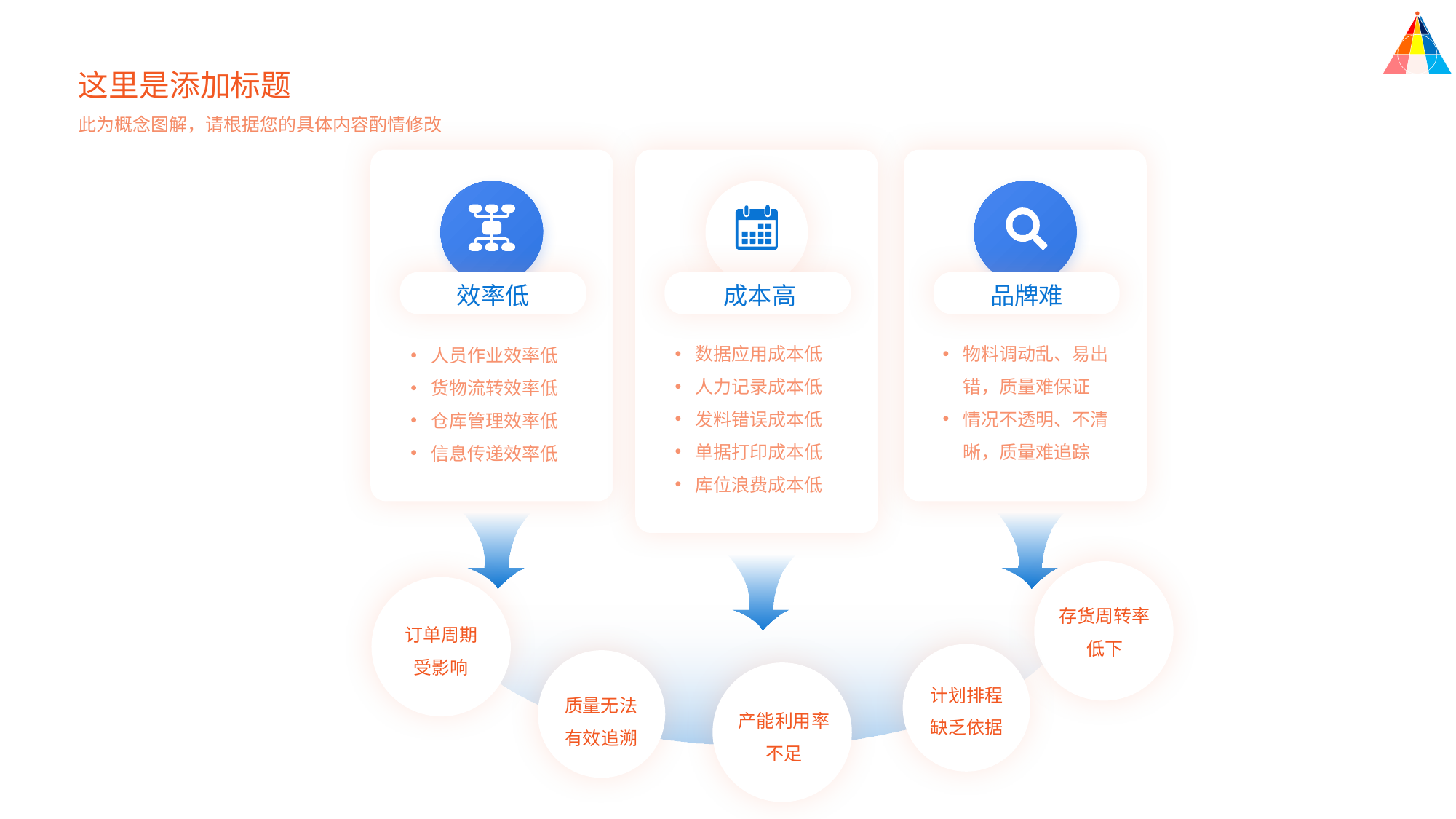

这里是添加标题
此为概念图解，请根据您的具体内容酌情修改

效率低
成本高
品牌难
数据应用成本低
人力记录成本低
发料错误成本低
单据打印成本低
库位浪费成本低
物料调动乱、易出错，质量难保证
情况不透明、不清晰，质量难追踪
人员作业效率低
货物流转效率低
仓库管理效率低
信息传递效率低

存货周转率
低下

订单周期
受影响

计划排程
缺乏依据
质量无法
有效追溯
产能利用率
不足